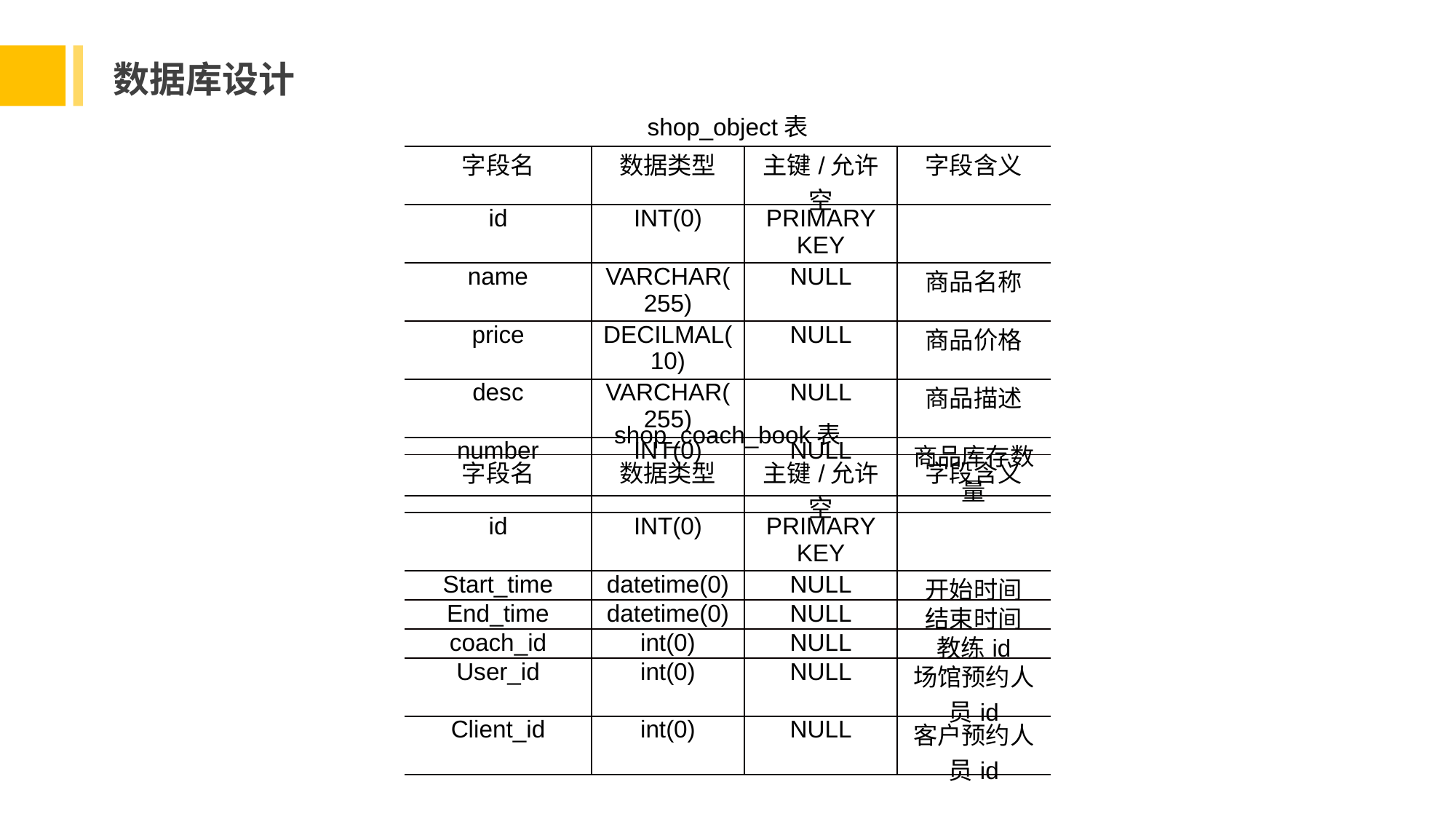

数据库设计
shop_object表
| 字段名 | 数据类型 | 主键/允许空 | 字段含义 |
| --- | --- | --- | --- |
| id | INT(0) | PRIMARY KEY |  |
| name | VARCHAR(255) | NULL | 商品名称 |
| price | DECILMAL(10) | NULL | 商品价格 |
| desc | VARCHAR(255) | NULL | 商品描述 |
| number | INT(0) | NULL | 商品库存数量 |
shop_coach_book表
| 字段名 | 数据类型 | 主键/允许空 | 字段含义 |
| --- | --- | --- | --- |
| id | INT(0) | PRIMARY KEY |  |
| Start\_time | datetime(0) | NULL | 开始时间 |
| End\_time | datetime(0) | NULL | 结束时间 |
| coach\_id | int(0) | NULL | 教练id |
| User\_id | int(0) | NULL | 场馆预约人员id |
| Client\_id | int(0) | NULL | 客户预约人员id |